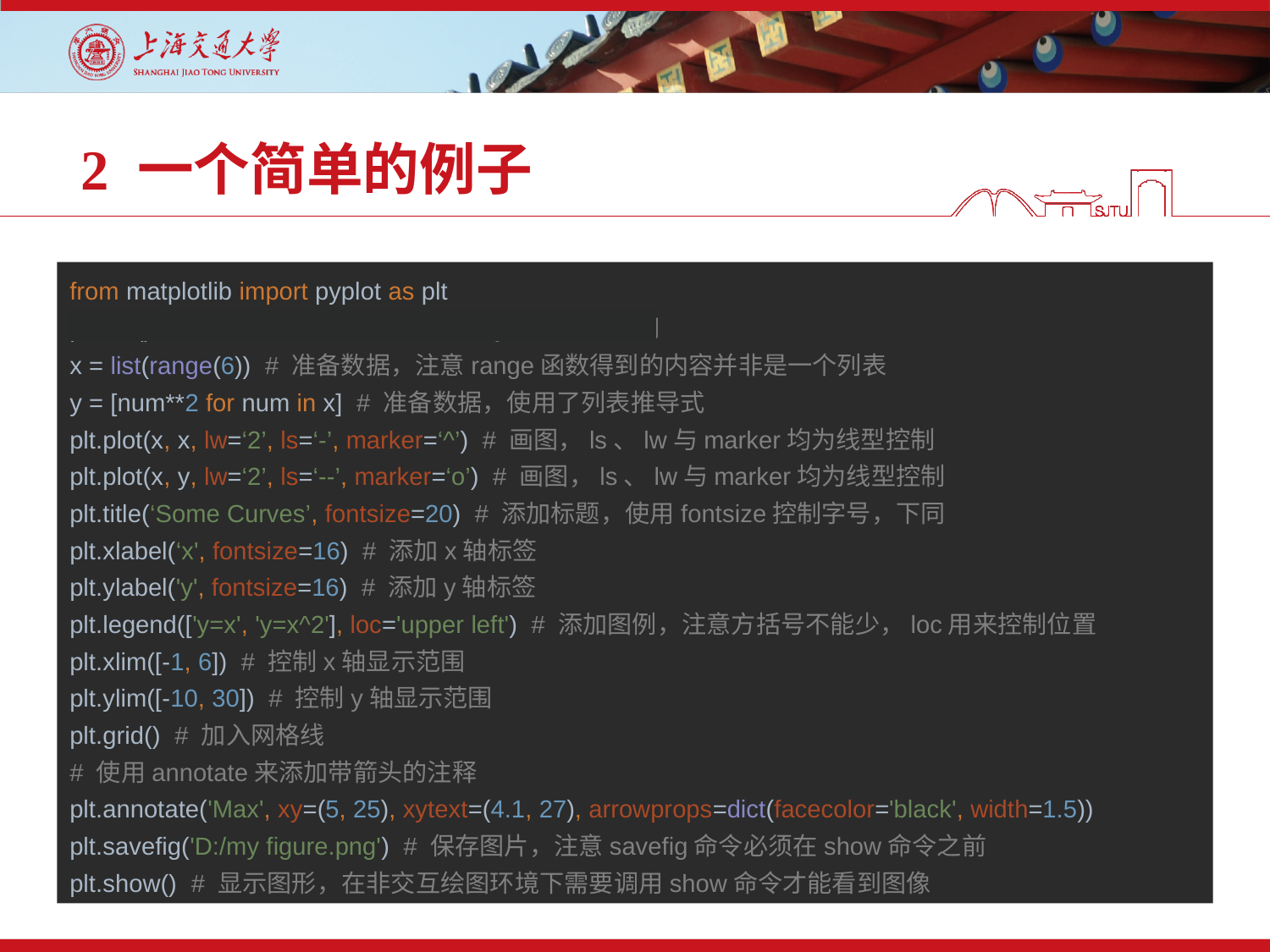

# 2 一个简单的例子
from matplotlib import pyplot as plt
plt.ion()  # 打开交互式绘图环境，在IPython中起作用
x = list(range(6))  # 准备数据，注意range函数得到的内容并非是一个列表
y = [num**2 for num in x]  # 准备数据，使用了列表推导式
plt.plot(x, x, lw=‘2’, ls=‘-’, marker=‘^’)  # 画图，ls、lw与marker均为线型控制
plt.plot(x, y, lw=‘2’, ls=‘--’, marker=‘o’)  # 画图，ls、lw与marker均为线型控制
plt.title(‘Some Curves’, fontsize=20)  # 添加标题，使用fontsize控制字号，下同
plt.xlabel(‘x', fontsize=16)  # 添加x轴标签
plt.ylabel('y', fontsize=16)  # 添加y轴标签
plt.legend(['y=x', 'y=x^2'], loc='upper left')  # 添加图例，注意方括号不能少，loc用来控制位置
plt.xlim([-1, 6])  # 控制x轴显示范围
plt.ylim([-10, 30])  # 控制y轴显示范围
plt.grid()  # 加入网格线
# 使用annotate来添加带箭头的注释
plt.annotate('Max', xy=(5, 25), xytext=(4.1, 27), arrowprops=dict(facecolor='black', width=1.5))
plt.savefig('D:/my figure.png')  # 保存图片，注意savefig命令必须在show命令之前
plt.show()  # 显示图形，在非交互绘图环境下需要调用show命令才能看到图像